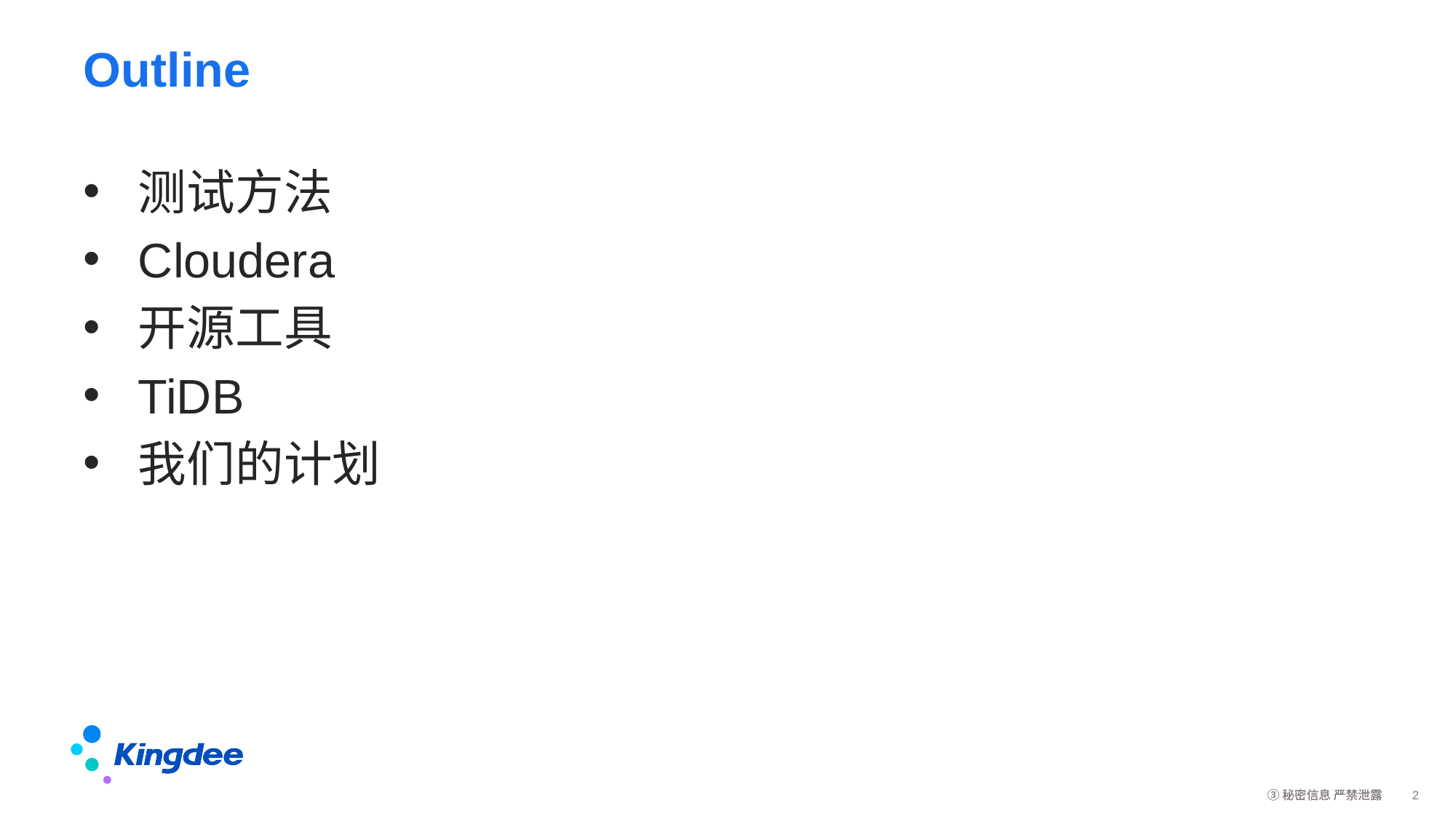

# Outline
测试方法
Cloudera
开源工具
TiDB
我们的计划